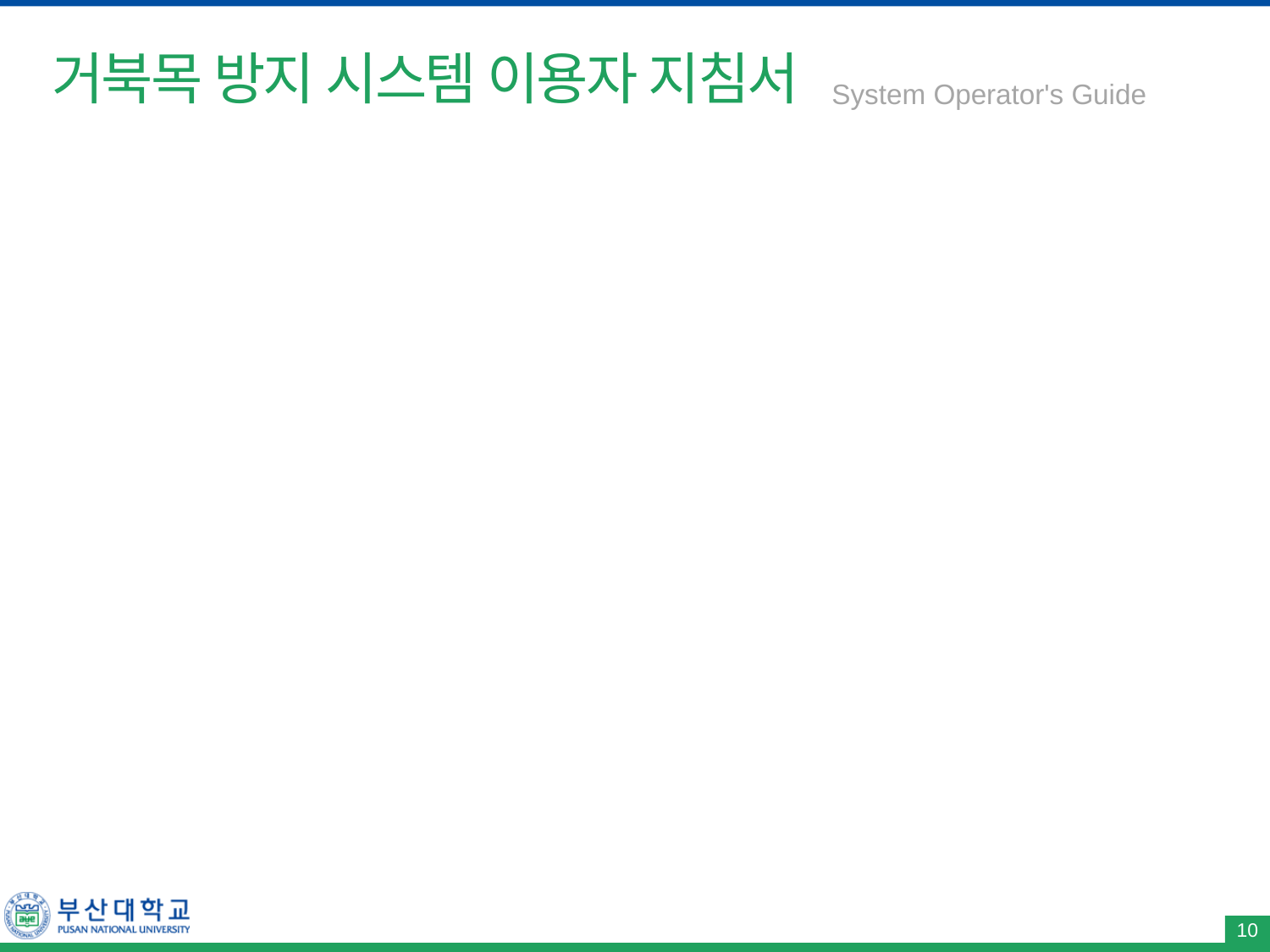

# 거북목 방지 시스템 이용자 지침서
 System Operator's Guide
10